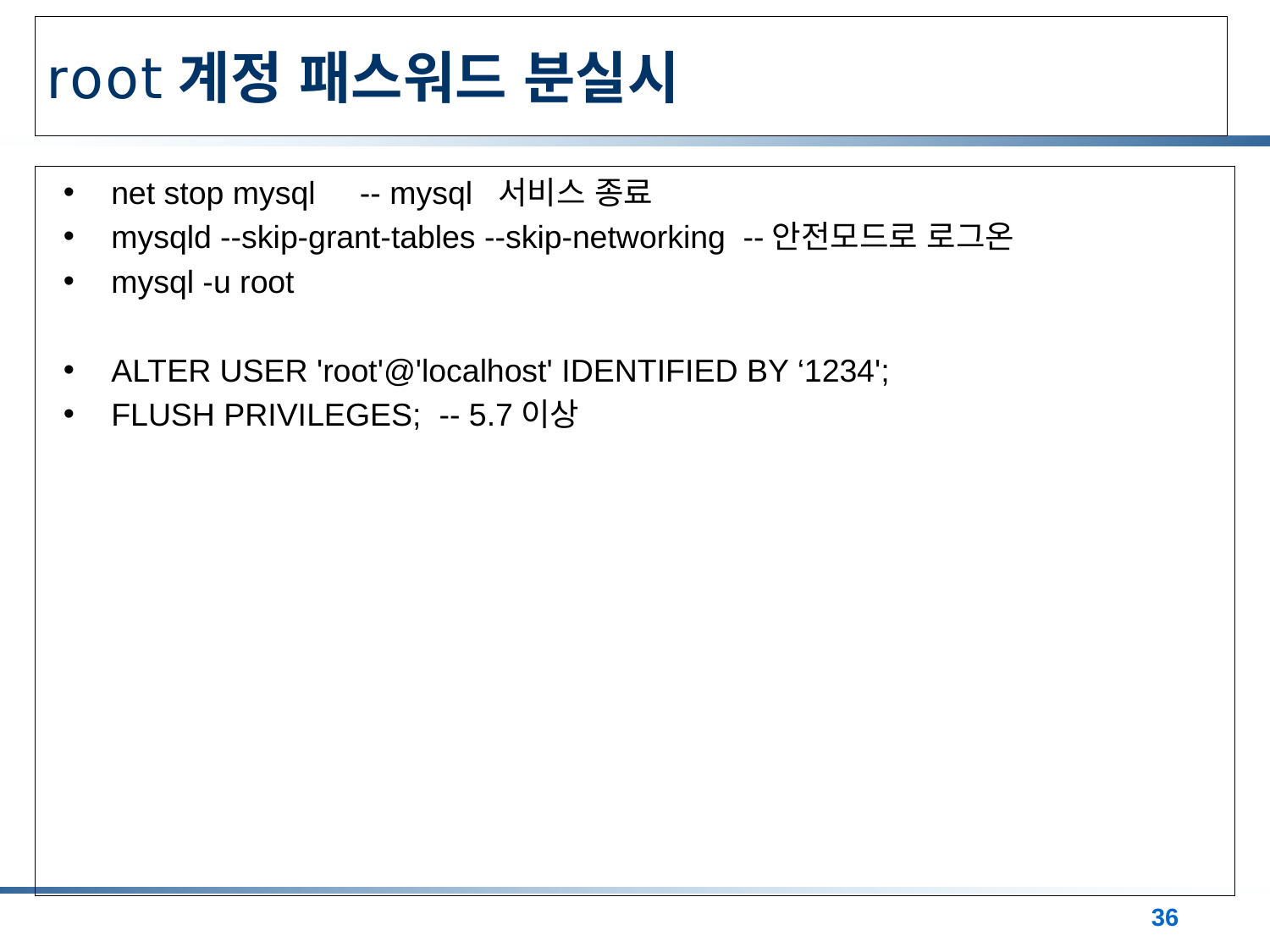

# root계정 패스워드 분실시
net stop mysql     -- mysql  서비스 종료
mysqld --skip-grant-tables --skip-networking  --안전모드로 로그온
mysql -u root

ALTER USER 'root'@'localhost' IDENTIFIED BY ‘1234';
FLUSH PRIVILEGES;  -- 5.7이상